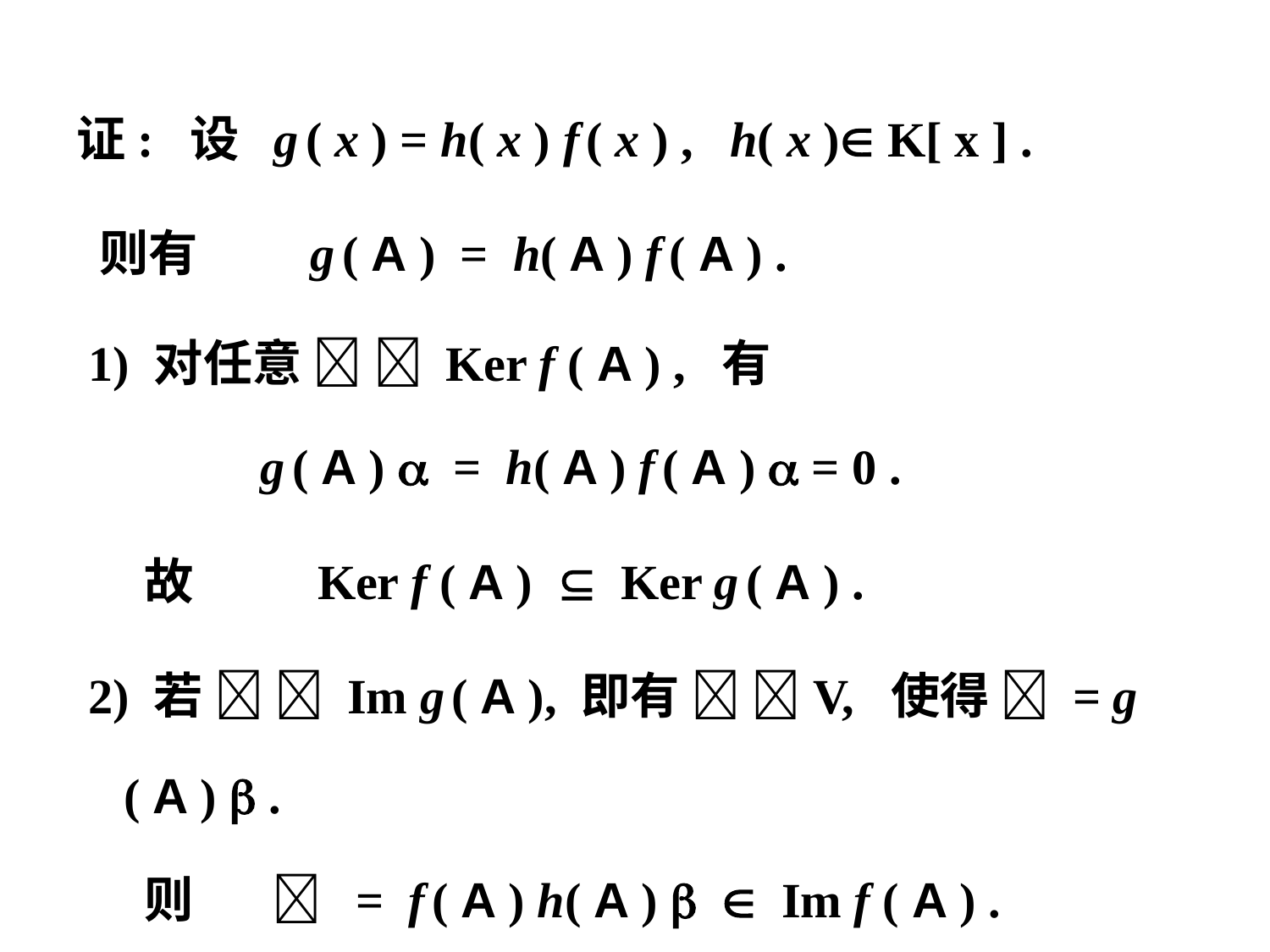

证:  设  g ( x ) = h( x ) f ( x ) ,   h( x )∈ K[ x ] .
 则有         g ( A )  =  h( A ) f ( A ) .
 1) 对任意 α ∈ Ker f ( A ) ,  有
               g ( A ) α  =  h( A ) f ( A ) α = 0 .
     故          Ker f ( A )  ⊆  Ker g ( A ) .
 2) 若 α ∈ Im g ( A ), 即有 β ∈V,  使得 α = g ( A ) β .
     则       α  =  f ( A ) h( A ) β  ∈  Im f ( A ) .
     故             Im g ( A )  ⊆  Im f ( A ) .